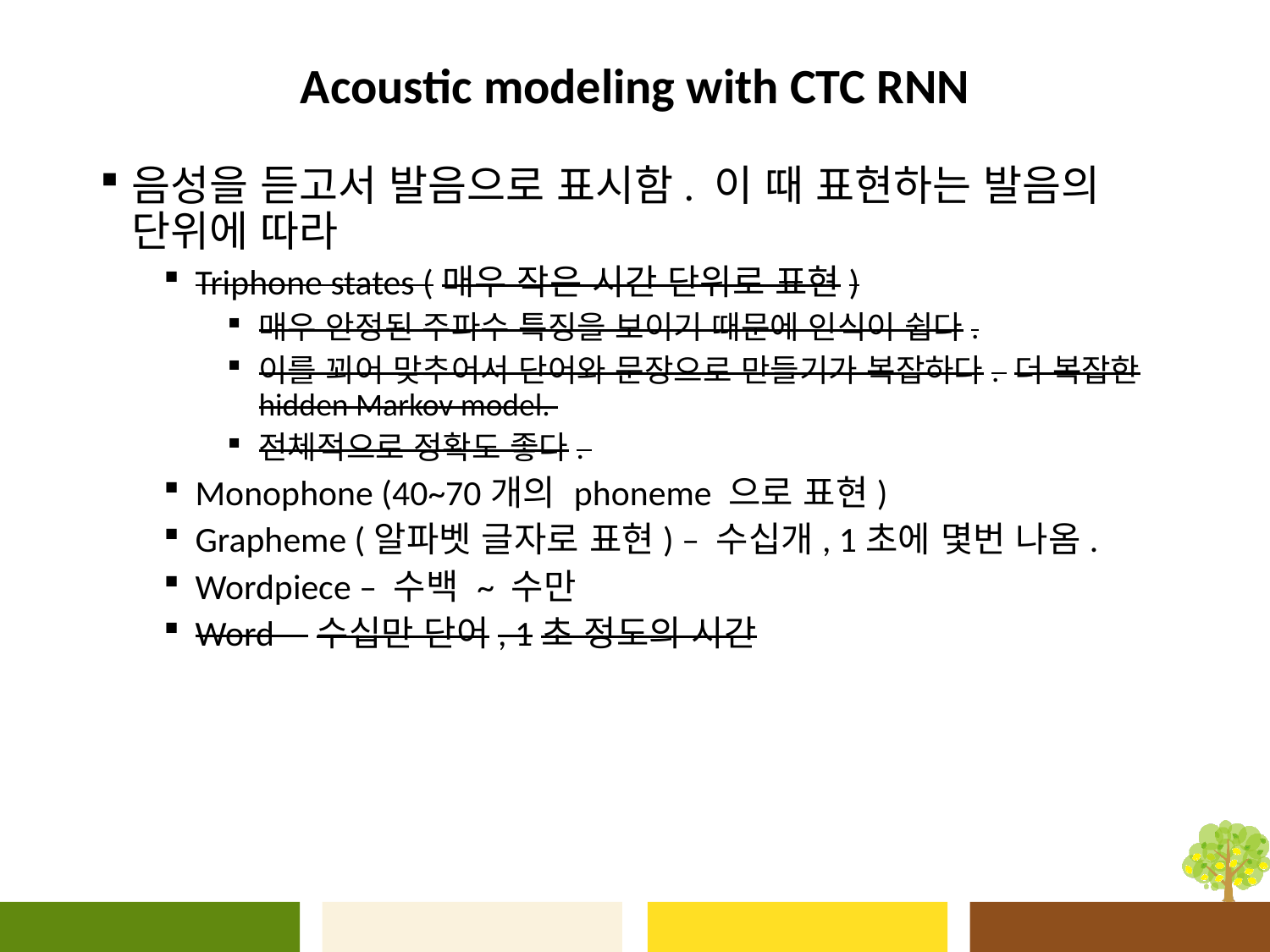

# Acoustic modeling with CTC RNN
음성을 듣고서 발음으로 표시함. 이 때 표현하는 발음의 단위에 따라
Triphone states (매우 작은 시간 단위로 표현)
매우 안정된 주파수 특징을 보이기 때문에 인식이 쉽다.
이를 꾀어 맞추어서 단어와 문장으로 만들기가 복잡하다. 더 복잡한 hidden Markov model.
전체적으로 정확도 좋다.
Monophone (40~70개의 phoneme 으로 표현)
Grapheme (알파벳 글자로 표현) – 수십개, 1초에 몇번 나옴.
Wordpiece – 수백 ~ 수만
Word – 수십만 단어, 1초 정도의 시간